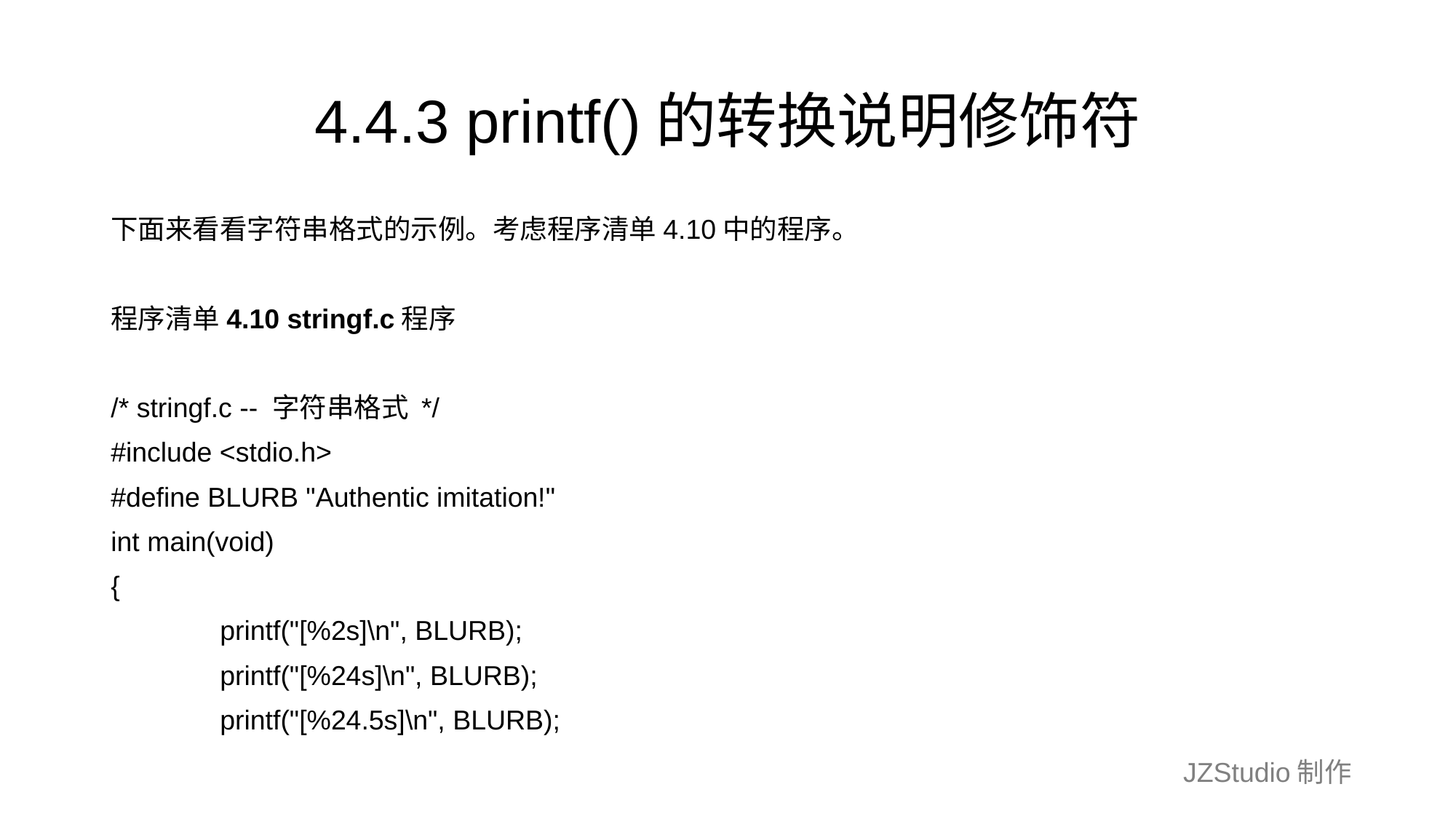

# 4.4.3 printf()的转换说明修饰符
下面来看看字符串格式的示例。考虑程序清单4.10中的程序。

程序清单4.10 stringf.c程序

/* stringf.c -- 字符串格式 */
#include <stdio.h>
#define BLURB "Authentic imitation!"
int main(void)
{
	printf("[%2s]\n", BLURB);
	printf("[%24s]\n", BLURB);
	printf("[%24.5s]\n", BLURB);